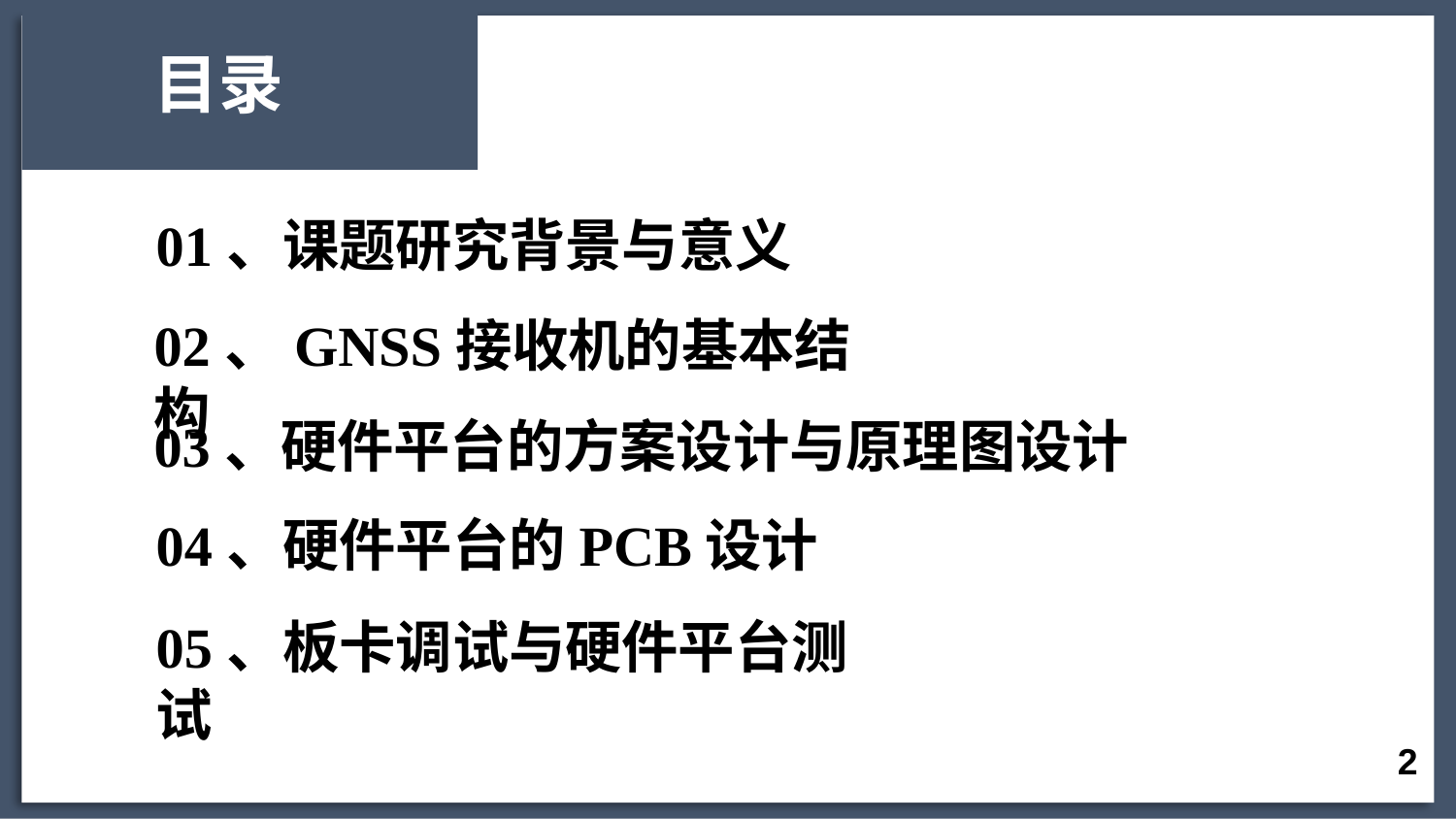

目录

01、课题研究背景与意义

02、GNSS接收机的基本结构

03、硬件平台的方案设计与原理图设计

04、硬件平台的PCB设计

05、板卡调试与硬件平台测试
2